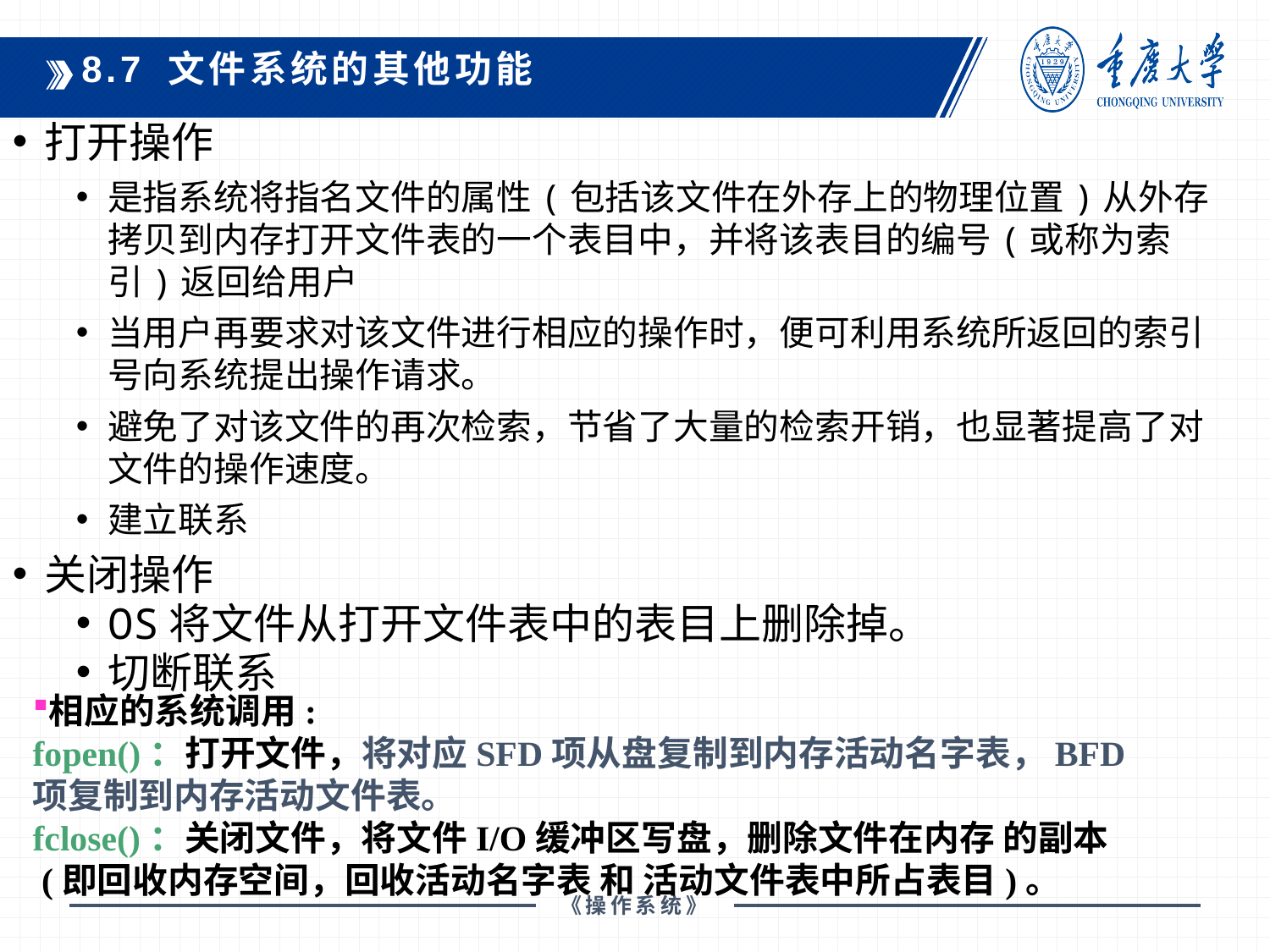

8.7 文件系统的其他功能

打开操作
是指系统将指名文件的属性(包括该文件在外存上的物理位置)从外存拷贝到内存打开文件表的一个表目中，并将该表目的编号(或称为索引)返回给用户
当用户再要求对该文件进行相应的操作时，便可利用系统所返回的索引号向系统提出操作请求。
避免了对该文件的再次检索，节省了大量的检索开销，也显著提高了对文件的操作速度。
建立联系
关闭操作
OS将文件从打开文件表中的表目上删除掉。
切断联系
相应的系统调用:
fopen()：打开文件，将对应SFD项从盘复制到内存活动名字表，BFD
项复制到内存活动文件表。
fclose()：关闭文件，将文件I/O缓冲区写盘，删除文件在内存 的副本
 (即回收内存空间，回收活动名字表 和 活动文件表中所占表目)。